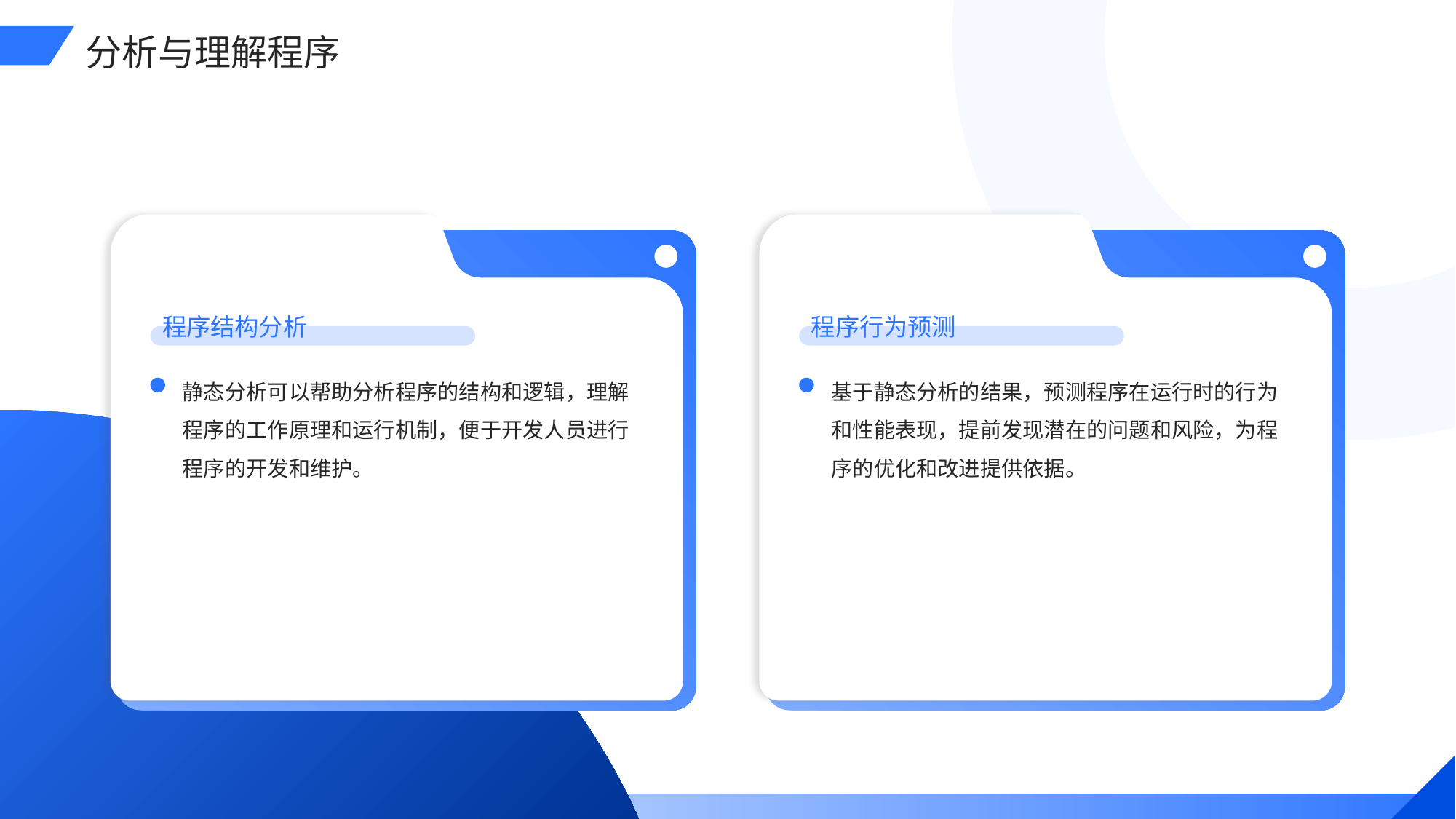

分析与理解程序

程序结构分析
程序行为预测

静态分析可以帮助分析程序的结构和逻辑，理解程序的工作原理和运行机制，便于开发人员进行程序的开发和维护。
基于静态分析的结果，预测程序在运行时的行为和性能表现，提前发现潜在的问题和风险，为程序的优化和改进提供依据。